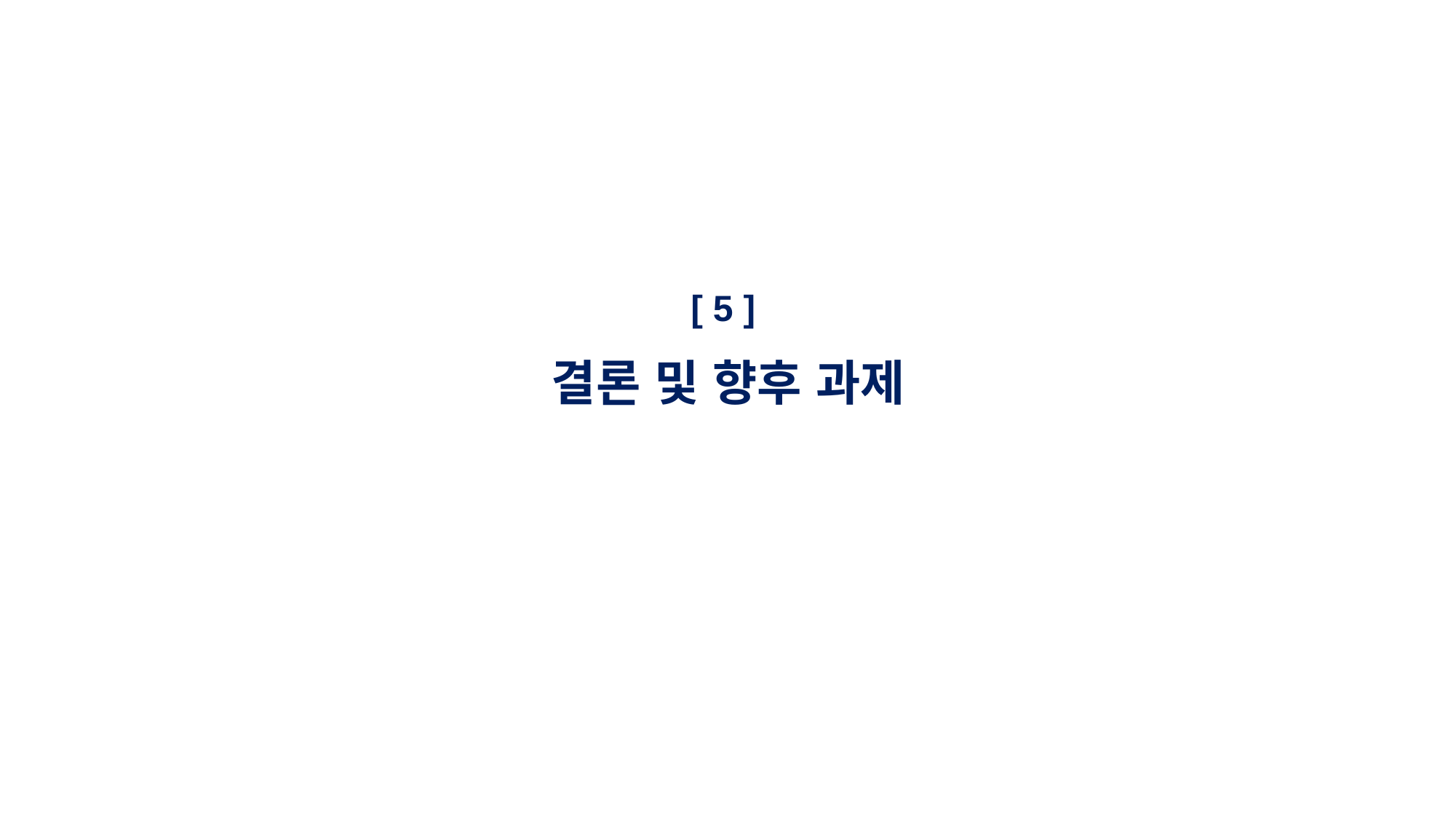

[ 5 ]

결론 및 향후 과제